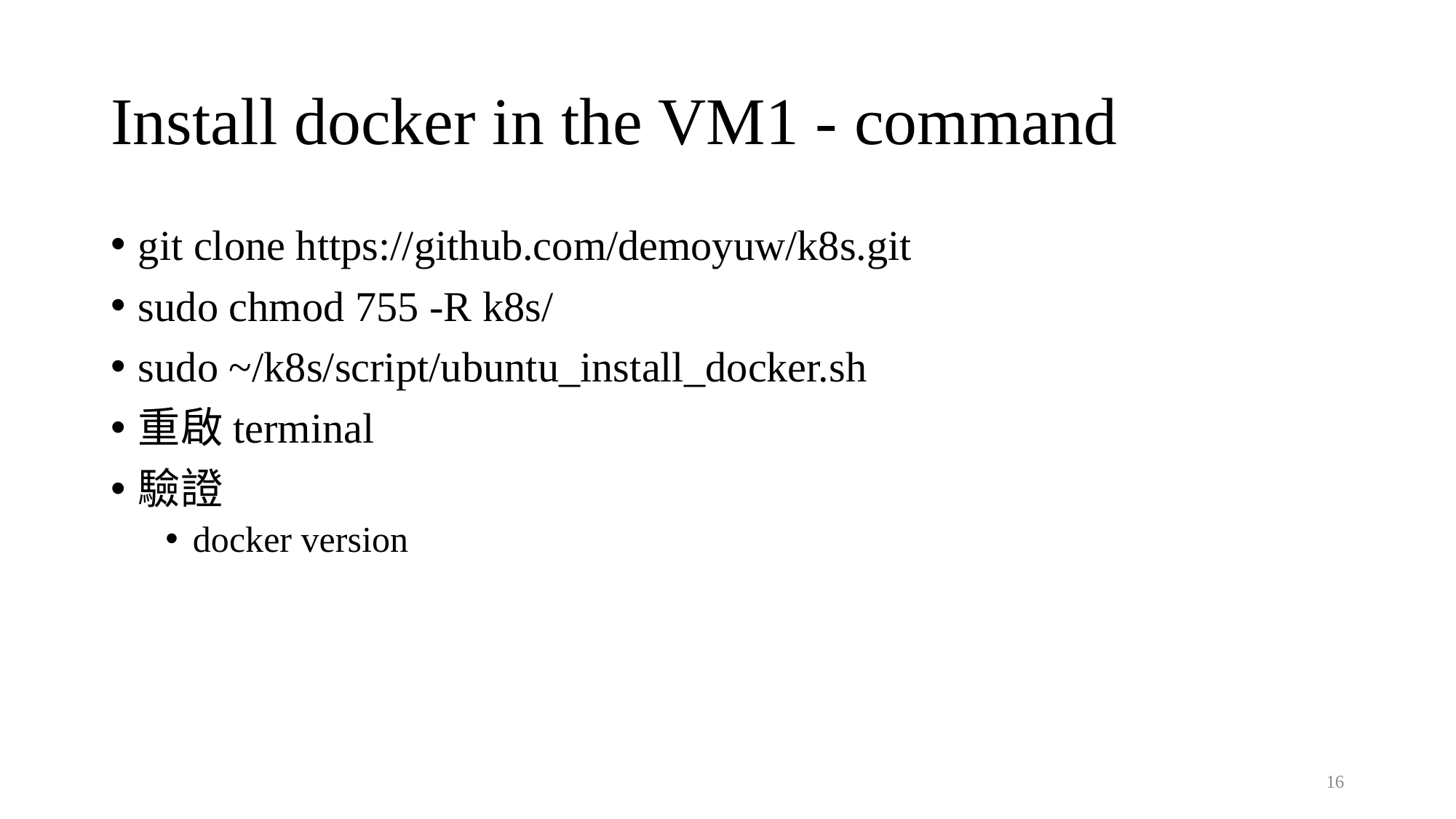

# Install docker in the VM1 - command
git clone https://github.com/demoyuw/k8s.git
sudo chmod 755 -R k8s/
sudo ~/k8s/script/ubuntu_install_docker.sh
重啟terminal
驗證
docker version

16